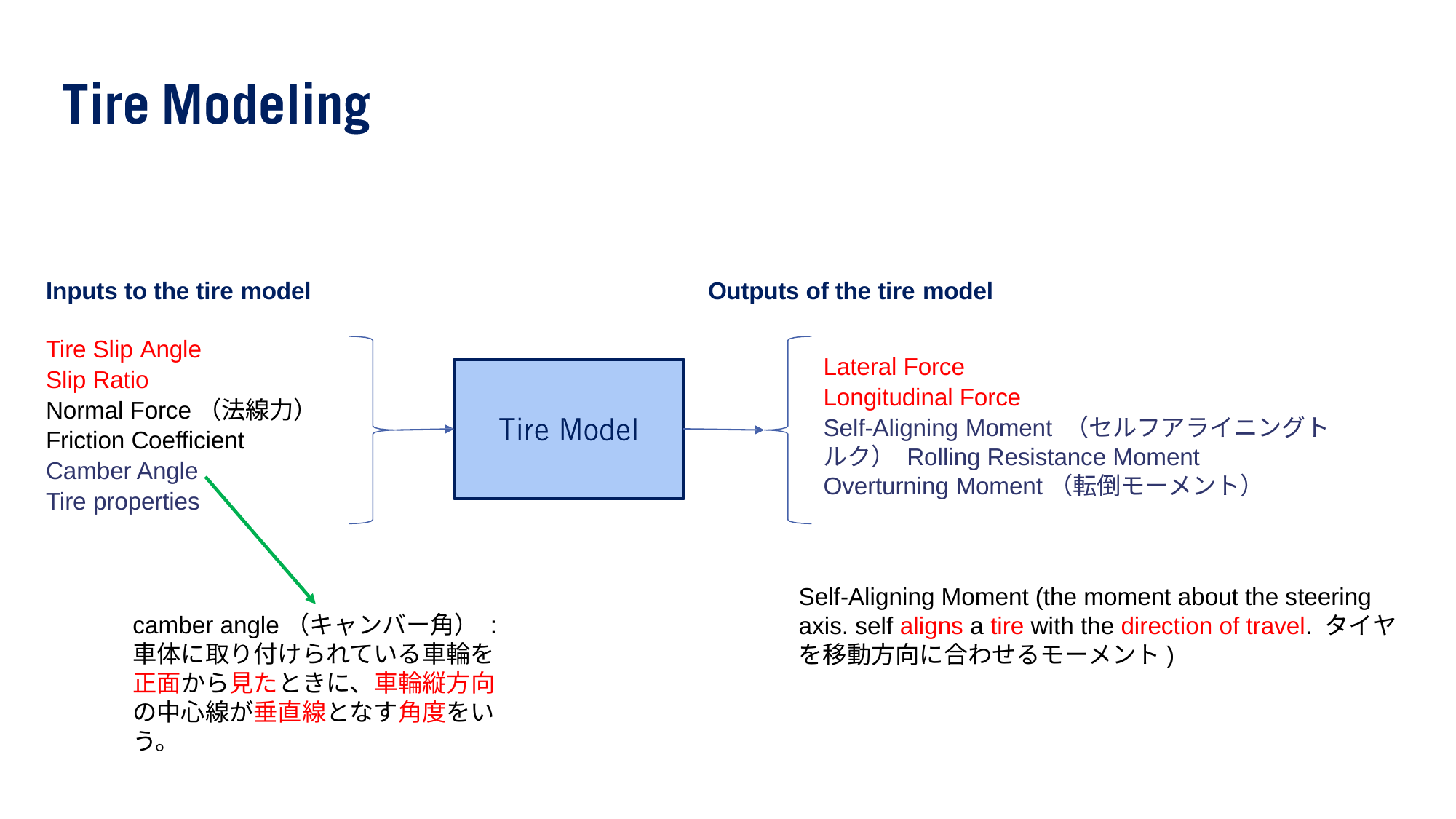

Inputs to the tire model
Outputs of the tire model
Tire Slip Angle
Slip Ratio
Normal Force（法線力）
Friction Coefficient
Camber Angle
Tire properties

Lateral Force
Longitudinal Force
Self-Aligning Moment （セルフアライニングトルク） Rolling Resistance Moment
Overturning Moment（転倒モーメント）
Self-Aligning Moment (the moment about the steering axis. self aligns a tire with the direction of travel. タイヤを移動方向に合わせるモーメント)
camber angle（キャンバー角） : ⾞体に取り付けられている⾞輪を正⾯から⾒たときに、⾞輪縦⽅向の中⼼線が垂直線となす⻆度をいう。